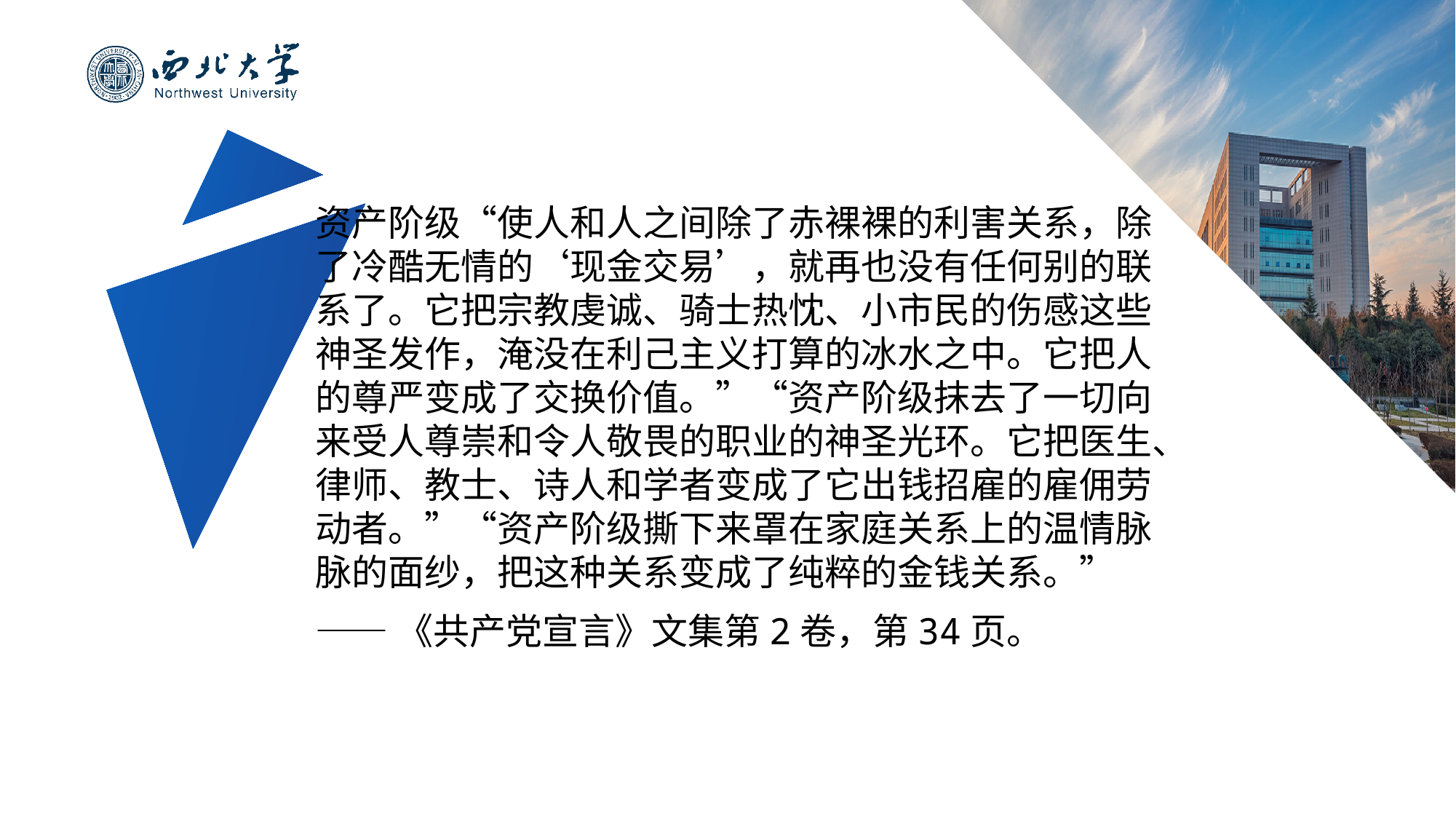

#
资产阶级“使人和人之间除了赤裸裸的利害关系，除了冷酷无情的‘现金交易’，就再也没有任何别的联系了。它把宗教虔诚、骑士热忱、小市民的伤感这些神圣发作，淹没在利己主义打算的冰水之中。它把人的尊严变成了交换价值。”“资产阶级抹去了一切向来受人尊崇和令人敬畏的职业的神圣光环。它把医生、律师、教士、诗人和学者变成了它出钱招雇的雇佣劳动者。”“资产阶级撕下来罩在家庭关系上的温情脉脉的面纱，把这种关系变成了纯粹的金钱关系。”
——《共产党宣言》文集第2卷，第34页。